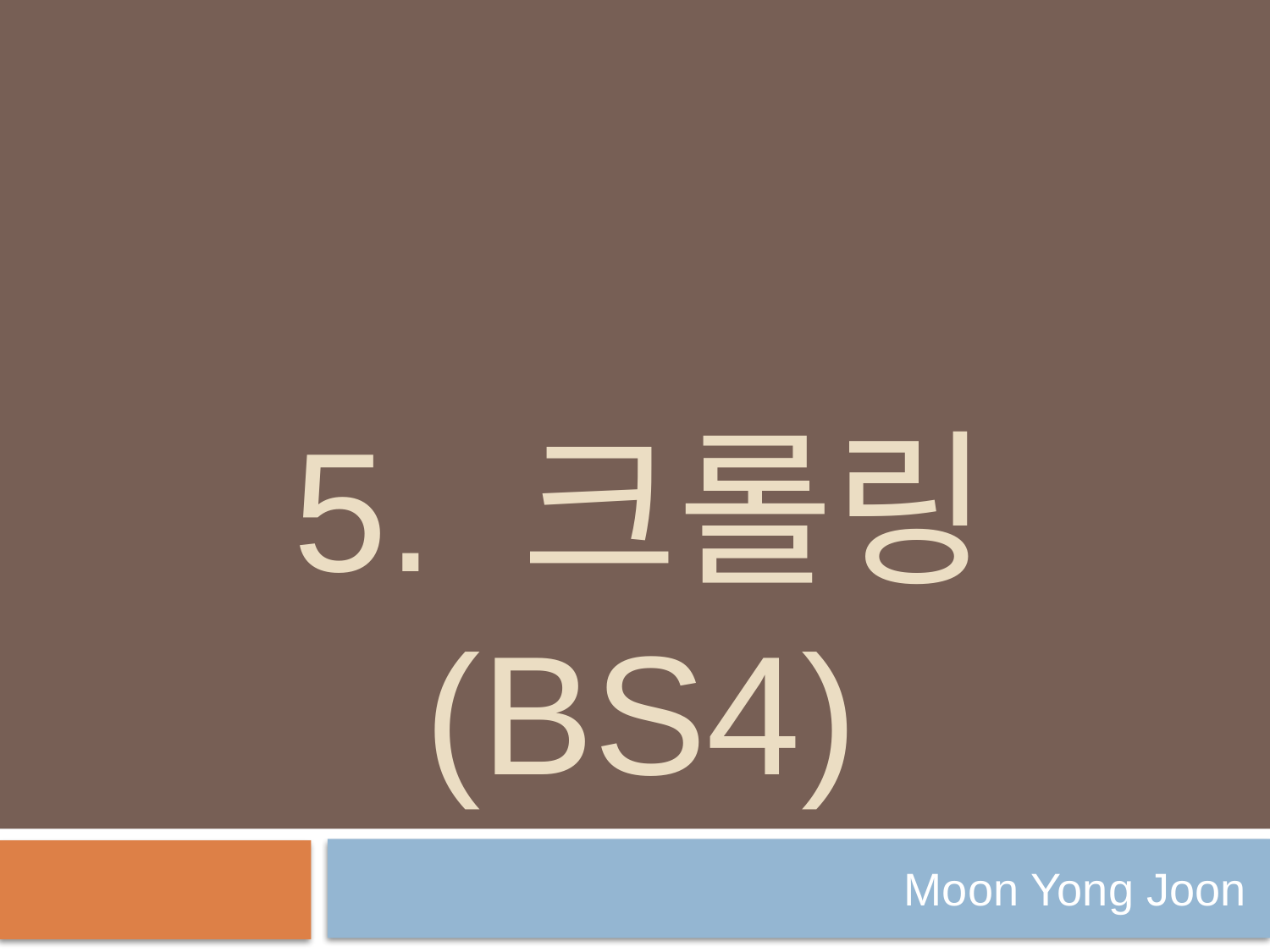

# 5. 크롤링 (BS4)
Moon Yong Joon